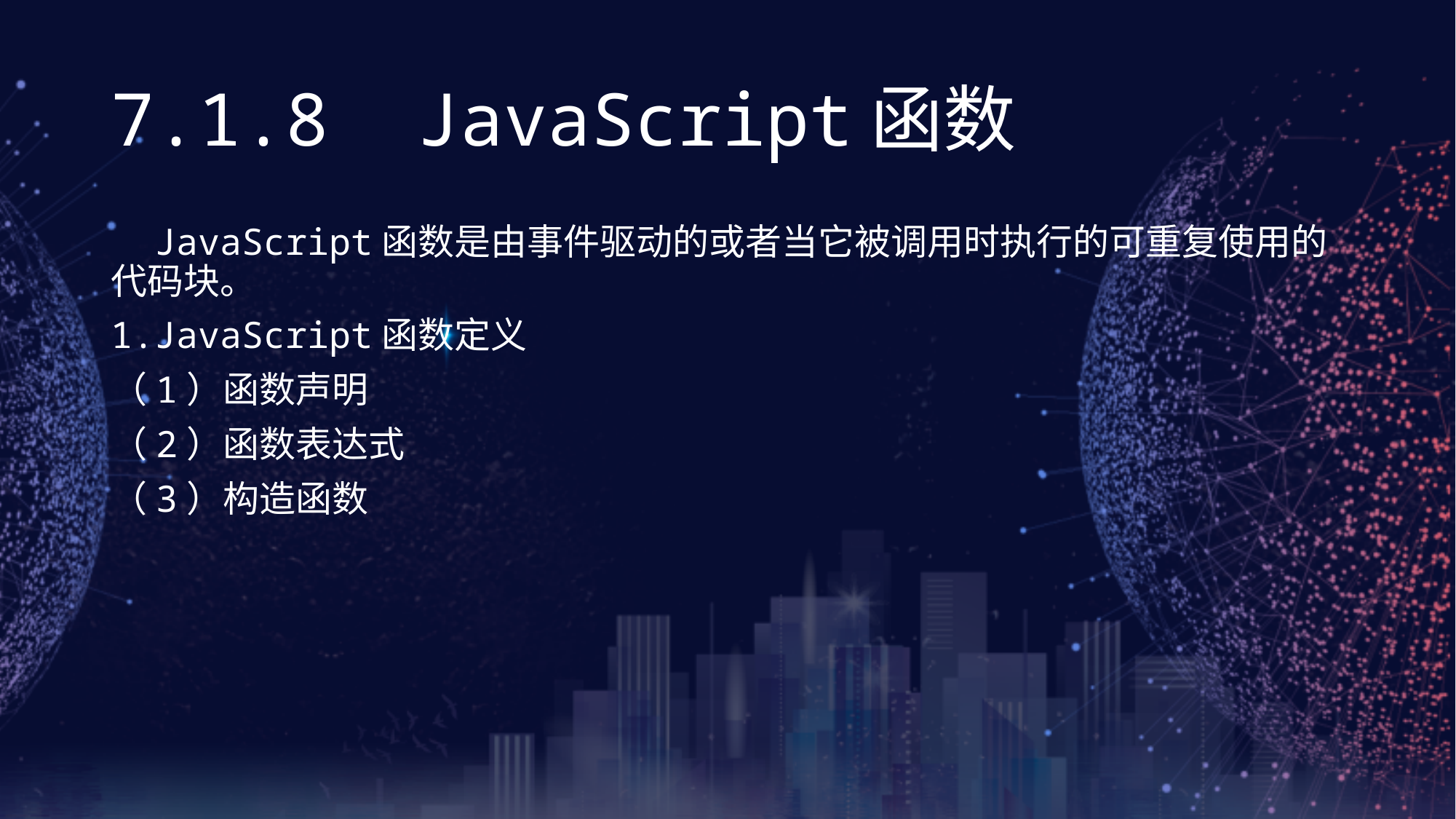

# 7.1.8  JavaScript函数
  JavaScript函数是由事件驱动的或者当它被调用时执行的可重复使用的代码块。
1.JavaScript函数定义
（1）函数声明
（2）函数表达式
（3）构造函数